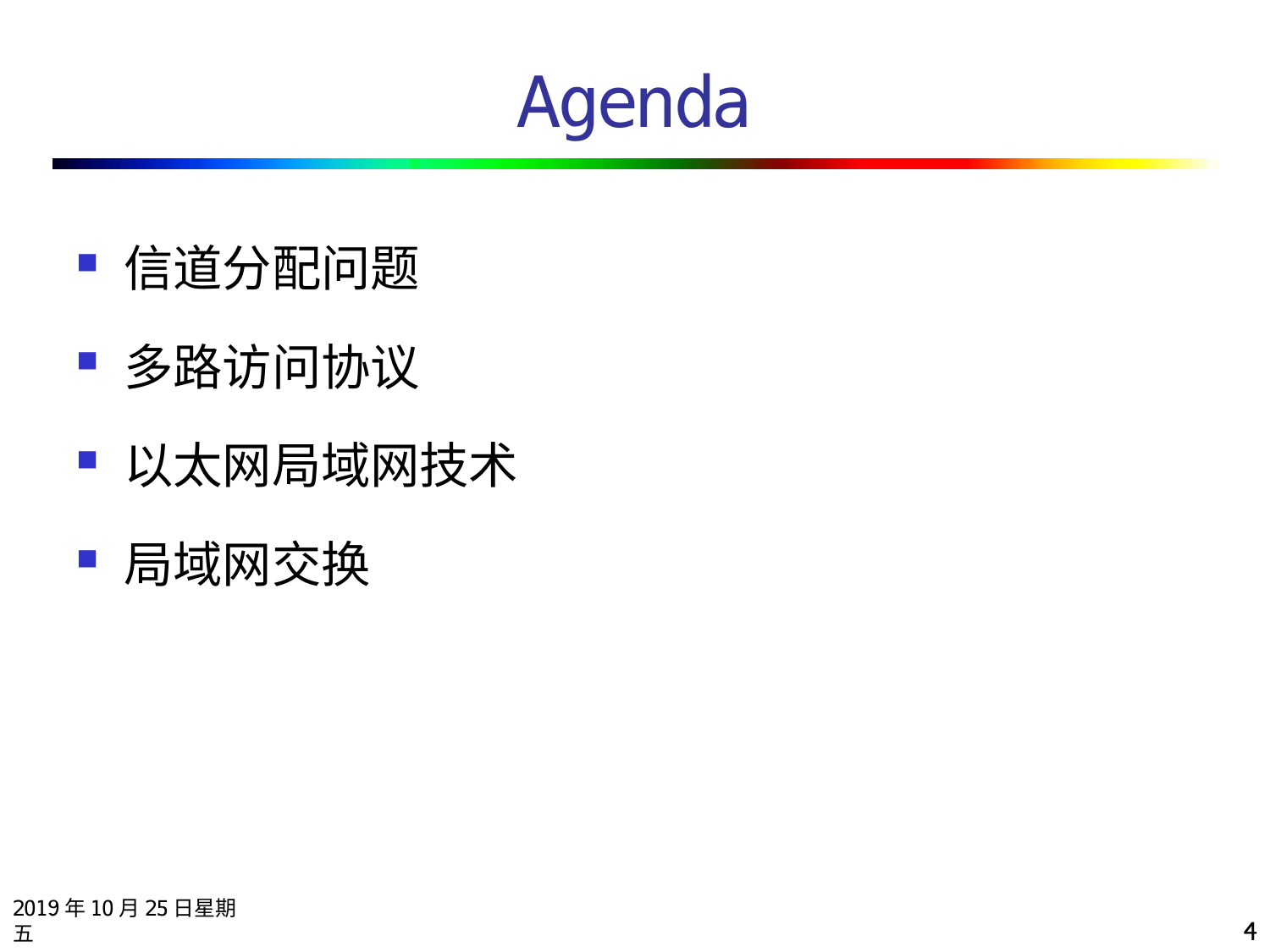

# Agenda
信道分配问题
多路访问协议
以太网局域网技术
局域网交换
2019年10月25日星期五
4